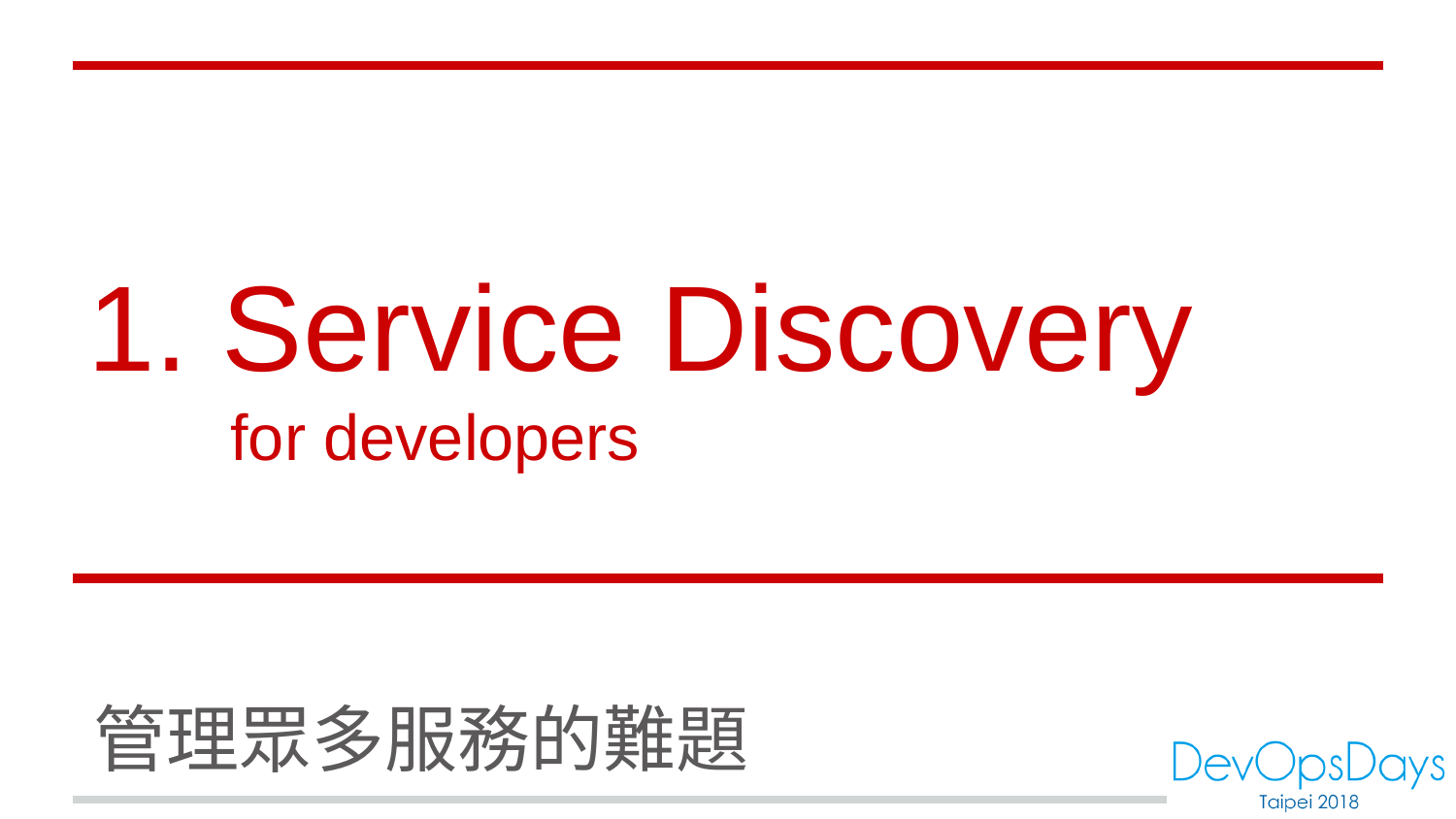

# 1. Service Discovery for developers

管理眾多服務的難題